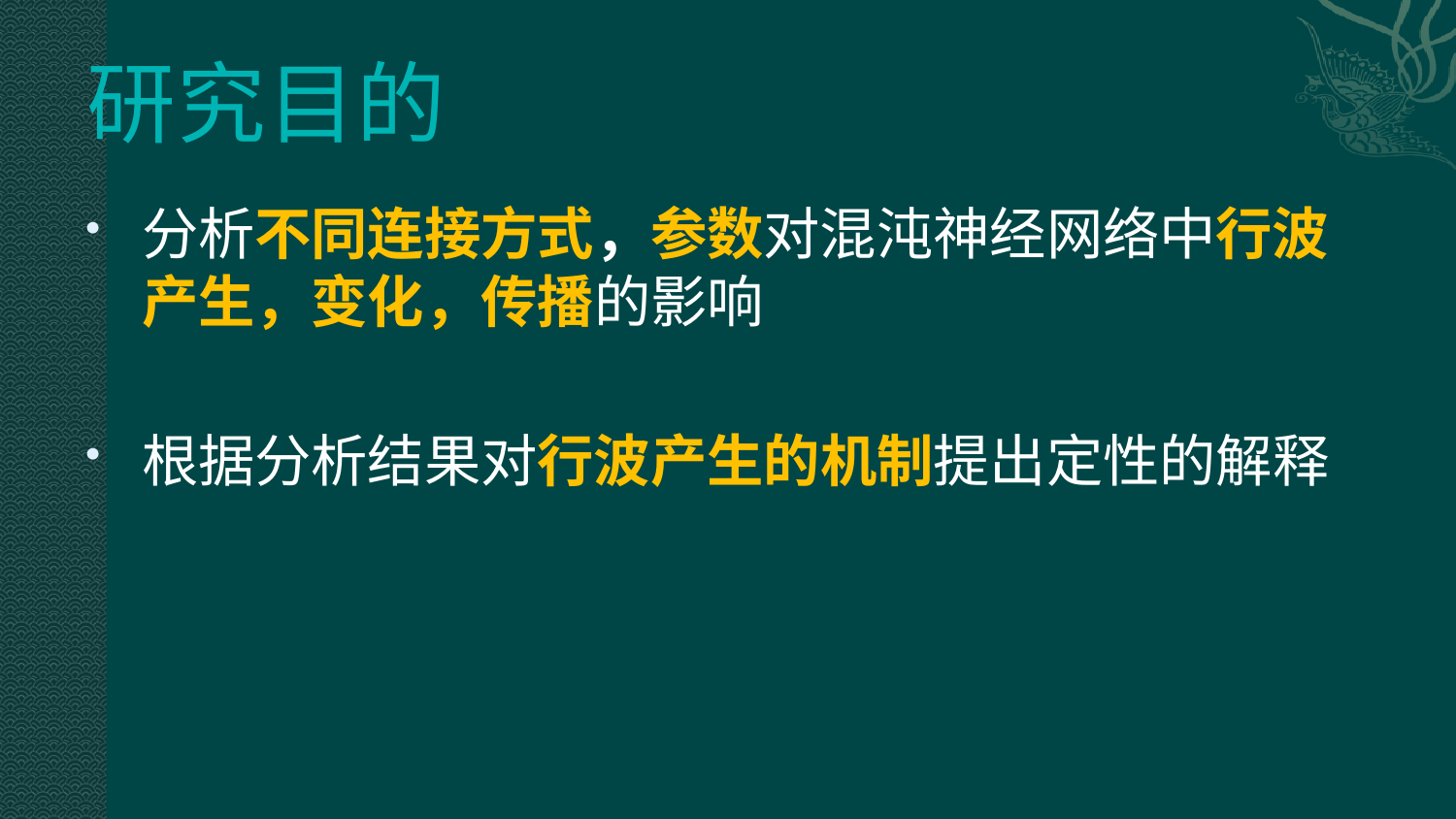

# 研究目的
分析不同连接方式，参数对混沌神经网络中行波产生，变化，传播的影响

根据分析结果对行波产生的机制提出定性的解释